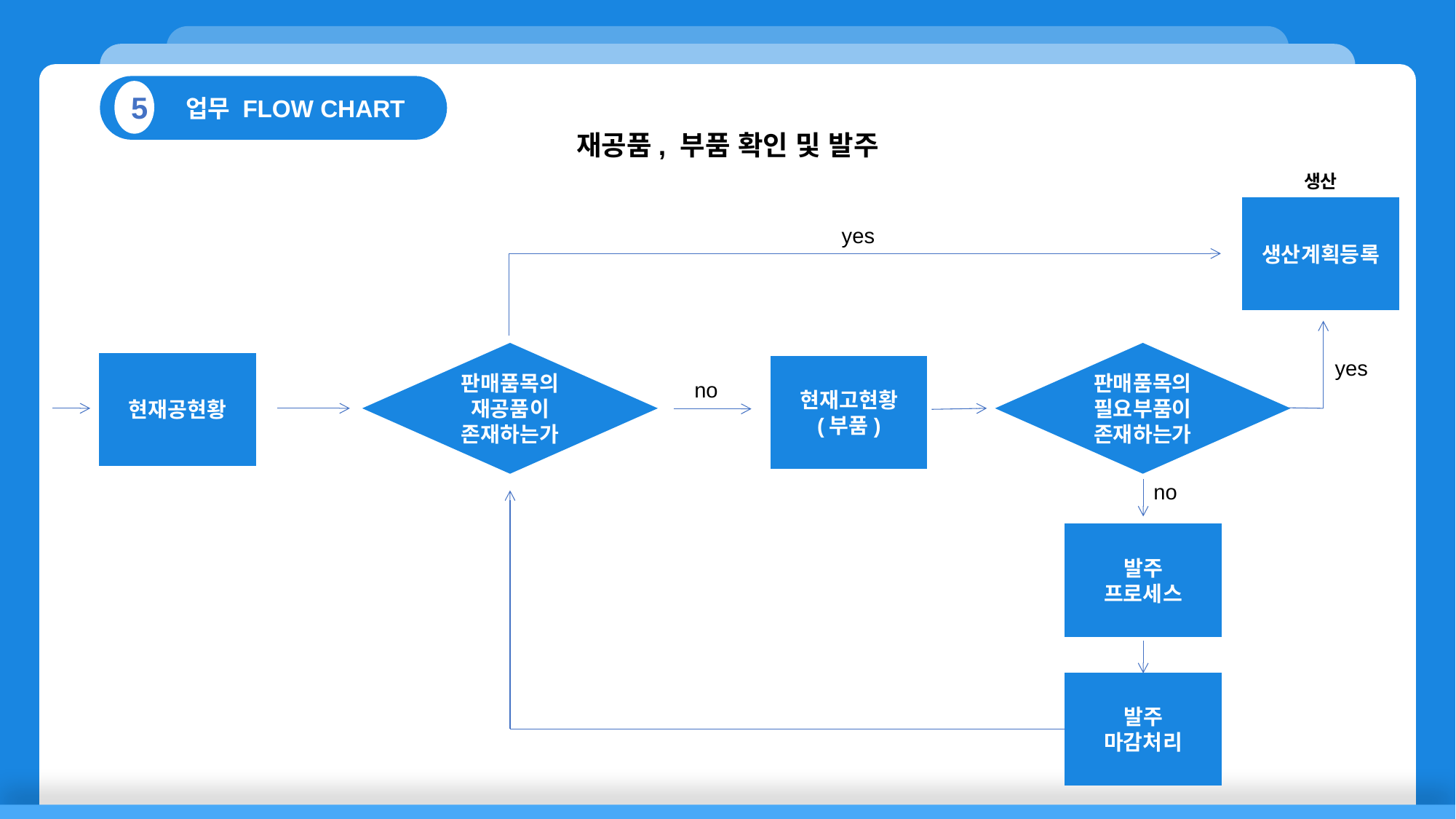

업무 FLOW CHART
5
재공품, 부품 확인 및 발주
생산
생산계획등록
yes
판매품목의
재공품이
존재하는가
판매품목의
필요부품이
존재하는가
yes
현재공현황
현재고현황
(부품)
no
no
발주
프로세스
발주
마감처리